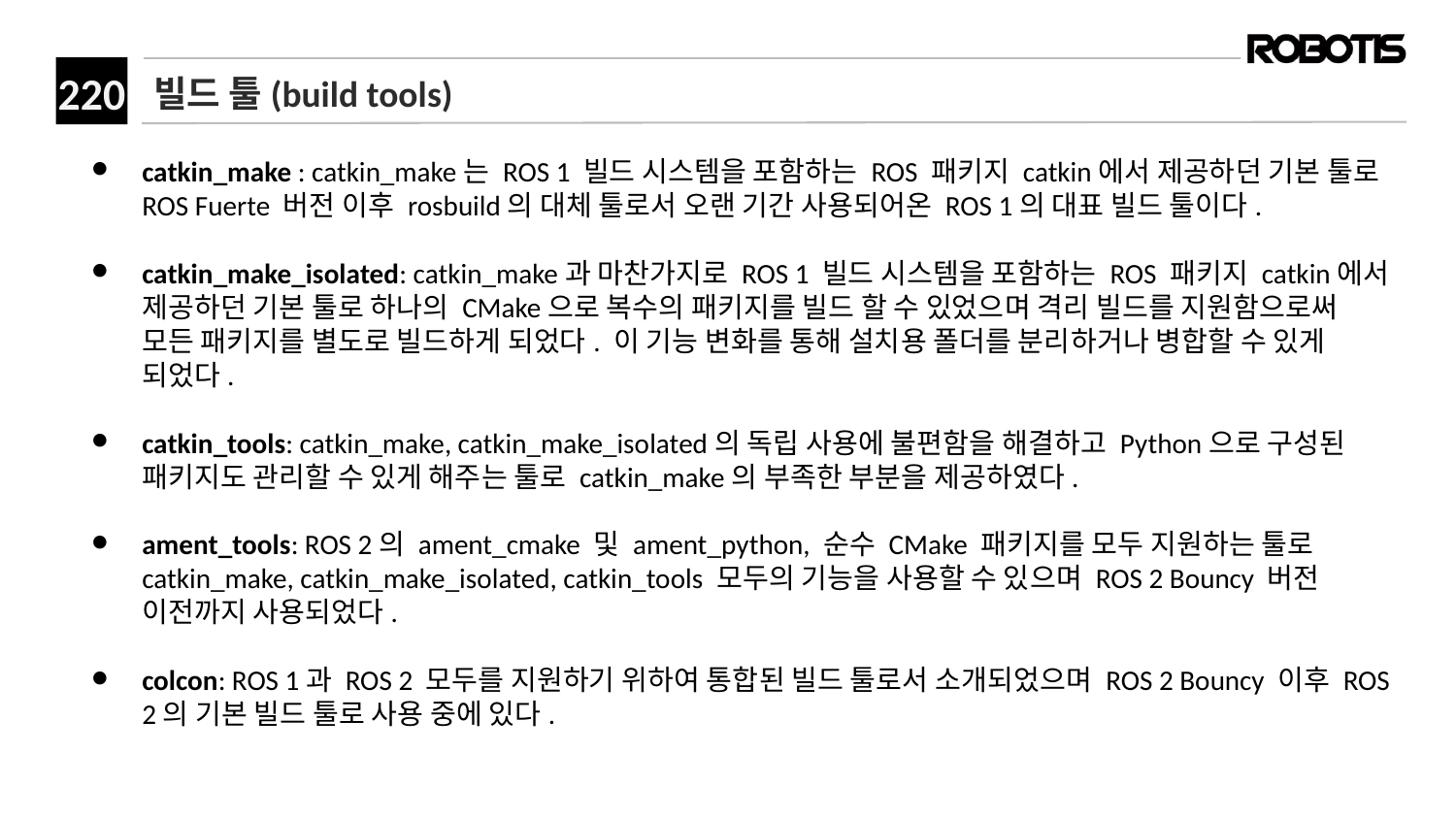

# 빌드 툴(build tools)
​catkin_make : catkin_make는 ROS 1 빌드 시스템을 포함하는 ROS 패키지 catkin에서 제공하던 기본 툴로 ROS Fuerte 버전 이후 rosbuild의 대체 툴로서 오랜 기간 사용되어온 ROS 1의 대표 빌드 툴이다.
catkin_make_isolated: catkin_make과 마찬가지로 ROS 1 빌드 시스템을 포함하는 ROS 패키지 catkin에서 제공하던 기본 툴로 하나의 CMake으로 복수의 패키지를 빌드 할 수 있었으며 격리 빌드를 지원함으로써 모든 패키지를 별도로 빌드하게 되었다. 이 기능 변화를 통해 설치용 폴더를 분리하거나 병합할 수 있게 되었다.

catkin_tools: catkin_make, catkin_make_isolated의 독립 사용에 불편함을 해결하고 Python으로 구성된 패키지도 관리할 수 있게 해주는 툴로 catkin_make의 부족한 부분을 제공하였다.

ament_tools: ROS 2의 ament_cmake 및 ament_python, 순수 CMake 패키지를 모두 지원하는 툴로 catkin_make, catkin_make_isolated, catkin_tools 모두의 기능을 사용할 수 있으며 ROS 2 Bouncy 버전 이전까지 사용되었다.
colcon: ROS 1과 ROS 2 모두를 지원하기 위하여 통합된 빌드 툴로서 소개되었으며 ROS 2 Bouncy 이후 ROS 2의 기본 빌드 툴로 사용 중에 있다.